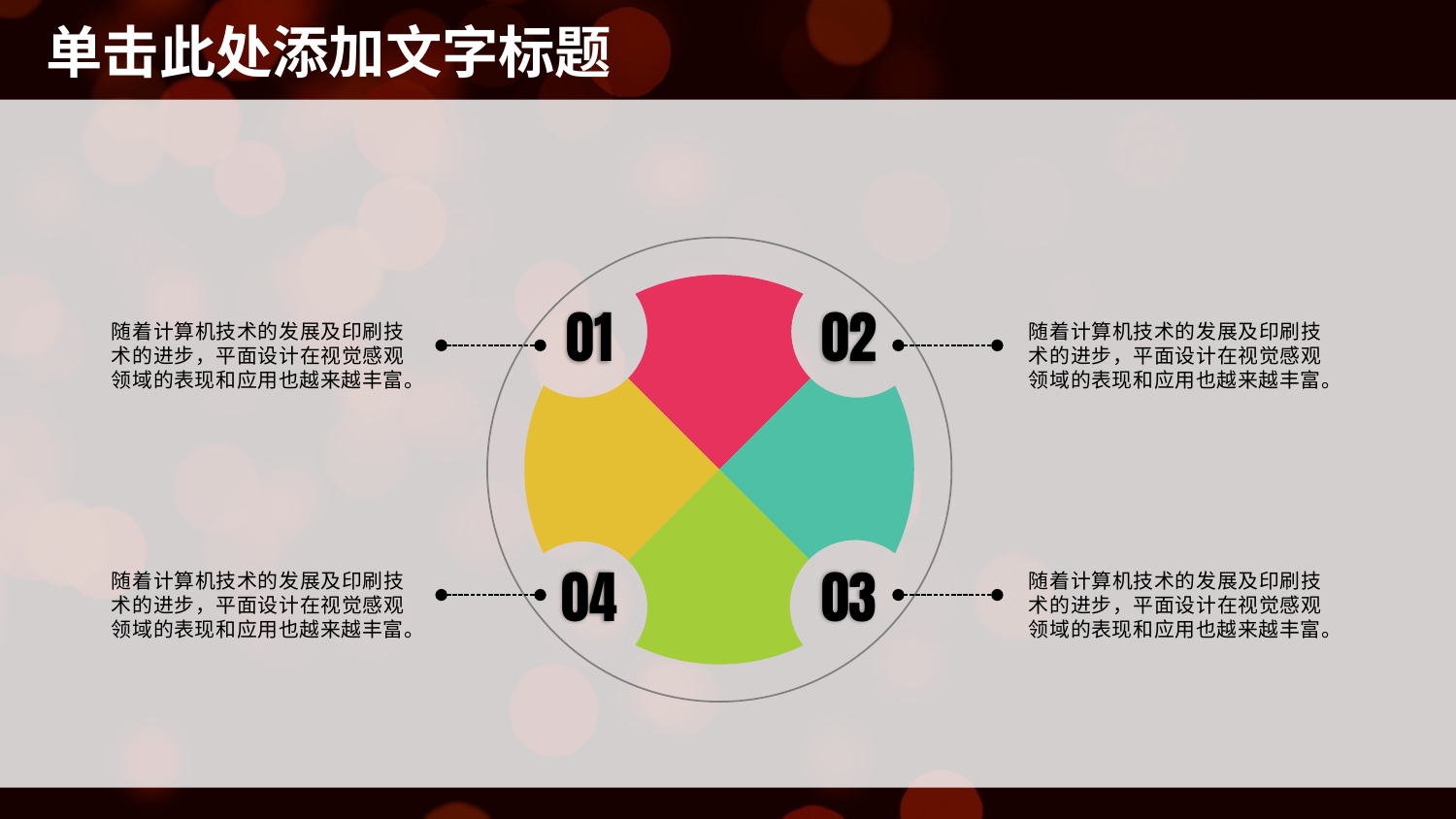

01
02
随着计算机技术的发展及印刷技术的进步，平面设计在视觉感观领域的表现和应用也越来越丰富。
随着计算机技术的发展及印刷技术的进步，平面设计在视觉感观领域的表现和应用也越来越丰富。
04
03
随着计算机技术的发展及印刷技术的进步，平面设计在视觉感观领域的表现和应用也越来越丰富。
随着计算机技术的发展及印刷技术的进步，平面设计在视觉感观领域的表现和应用也越来越丰富。